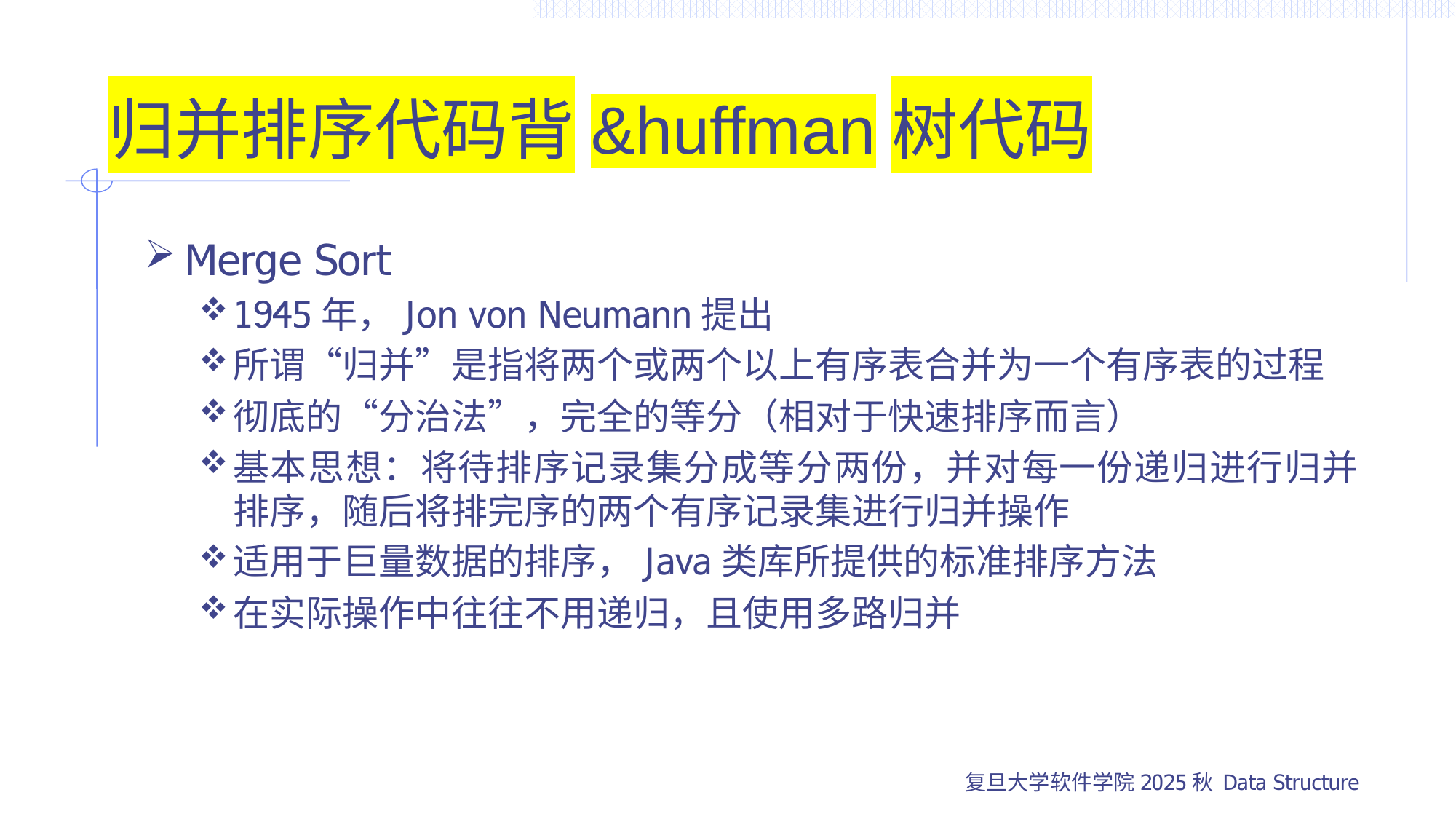

# 归并排序代码背&huffman树代码
Merge Sort
1945年，Jon von Neumann提出
所谓“归并”是指将两个或两个以上有序表合并为一个有序表的过程
彻底的“分治法”，完全的等分（相对于快速排序而言）
基本思想：将待排序记录集分成等分两份，并对每一份递归进行归并排序，随后将排完序的两个有序记录集进行归并操作
适用于巨量数据的排序，Java类库所提供的标准排序方法
在实际操作中往往不用递归，且使用多路归并